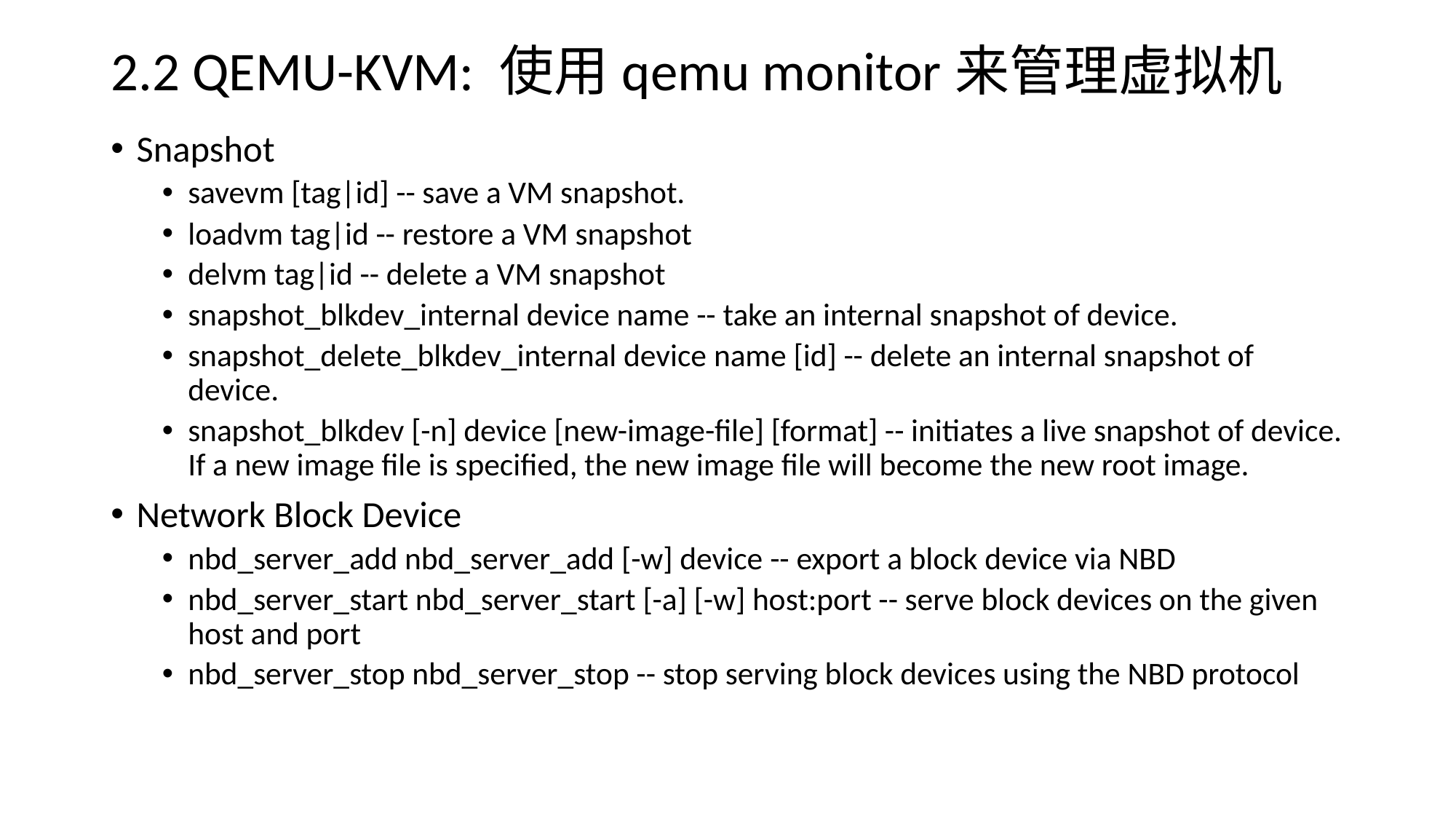

# 2.2 QEMU-KVM: 使用qemu monitor来管理虚拟机
Snapshot
savevm [tag|id] -- save a VM snapshot.
loadvm tag|id -- restore a VM snapshot
delvm tag|id -- delete a VM snapshot
snapshot_blkdev_internal device name -- take an internal snapshot of device.
snapshot_delete_blkdev_internal device name [id] -- delete an internal snapshot of device.
snapshot_blkdev [-n] device [new-image-file] [format] -- initiates a live snapshot of device. If a new image file is specified, the new image file will become the new root image.
Network Block Device
nbd_server_add nbd_server_add [-w] device -- export a block device via NBD
nbd_server_start nbd_server_start [-a] [-w] host:port -- serve block devices on the given host and port
nbd_server_stop nbd_server_stop -- stop serving block devices using the NBD protocol